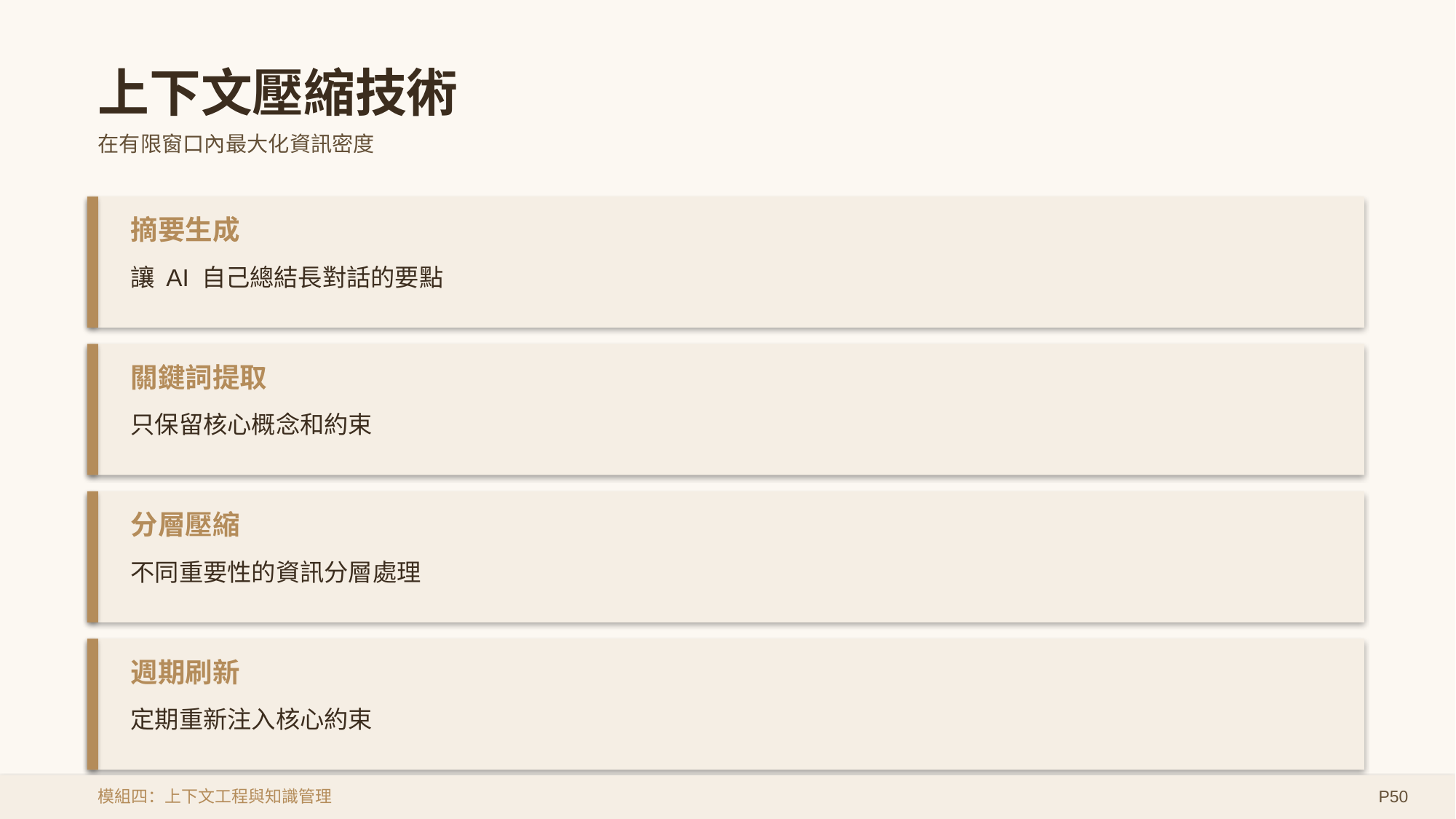

上下文壓縮技術
在有限窗口內最大化資訊密度

摘要生成
讓 AI 自己總結長對話的要點

關鍵詞提取
只保留核心概念和約束

分層壓縮
不同重要性的資訊分層處理

週期刷新
定期重新注入核心約束

模組四：上下文工程與知識管理
P50